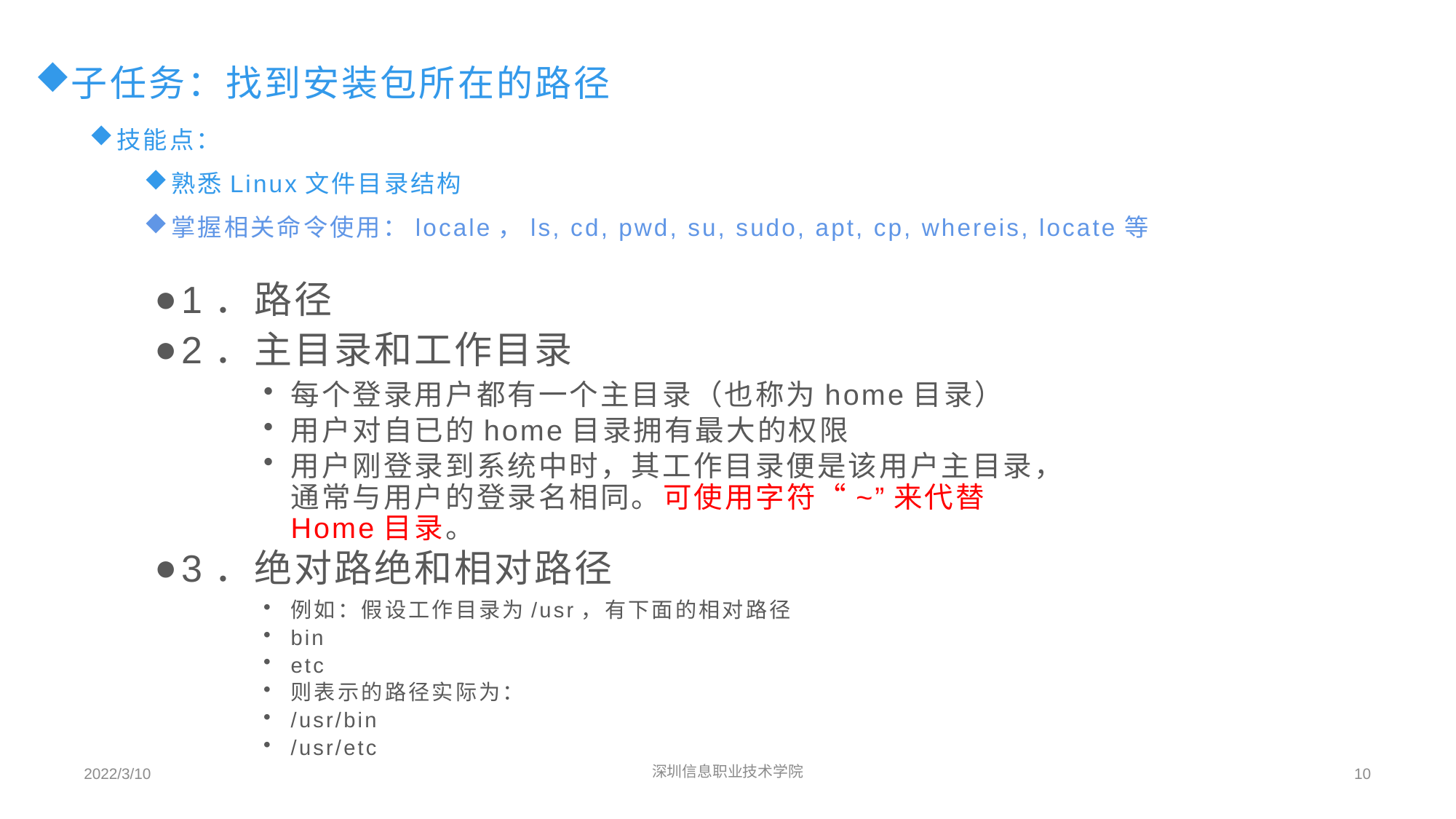

子任务：找到安装包所在的路径
技能点：
熟悉Linux文件目录结构
掌握相关命令使用：locale，ls, cd, pwd, su, sudo, apt, cp, whereis, locate等
1．路径
2．主目录和工作目录
每个登录用户都有一个主目录（也称为home目录）
用户对自已的home目录拥有最大的权限
用户刚登录到系统中时，其工作目录便是该用户主目录，通常与用户的登录名相同。可使用字符“~”来代替Home目录。
3．绝对路绝和相对路径
例如：假设工作目录为/usr，有下面的相对路径
bin
etc
则表示的路径实际为：
/usr/bin
/usr/etc

2022/3/10
深圳信息职业技术学院
10